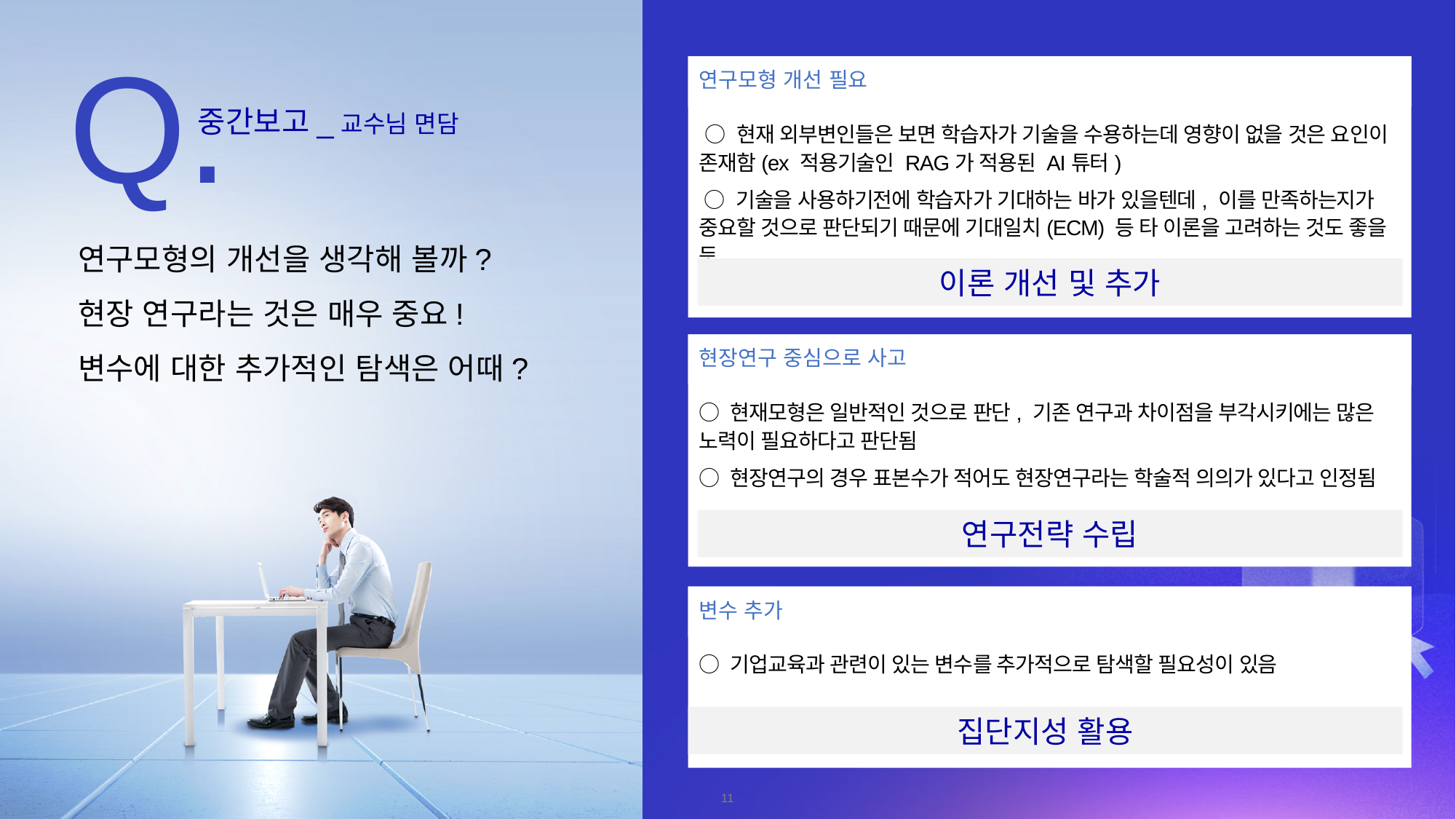

Q.
A.

연구모형 개선 필요
중간보고_교수님 면담
 ○ 현재 외부변인들은 보면 학습자가 기술을 수용하는데 영향이 없을 것은 요인이 존재함(ex 적용기술인 RAG가 적용된 AI튜터)
 ○ 기술을 사용하기전에 학습자가 기대하는 바가 있을텐데, 이를 만족하는지가 중요할 것으로 판단되기 때문에 기대일치(ECM) 등 타 이론을 고려하는 것도 좋을 듯
연구모형의 개선을 생각해 볼까?
현장 연구라는 것은 매우 중요!
변수에 대한 추가적인 탐색은 어때?

이론 개선 및 추가

현장연구 중심으로 사고
○ 현재모형은 일반적인 것으로 판단, 기존 연구과 차이점을 부각시키에는 많은 노력이 필요하다고 판단됨
○ 현장연구의 경우 표본수가 적어도 현장연구라는 학술적 의의가 있다고 인정됨

연구전략 수립

변수 추가
○ 기업교육과 관련이 있는 변수를 추가적으로 탐색할 필요성이 있음
집단지성 활용